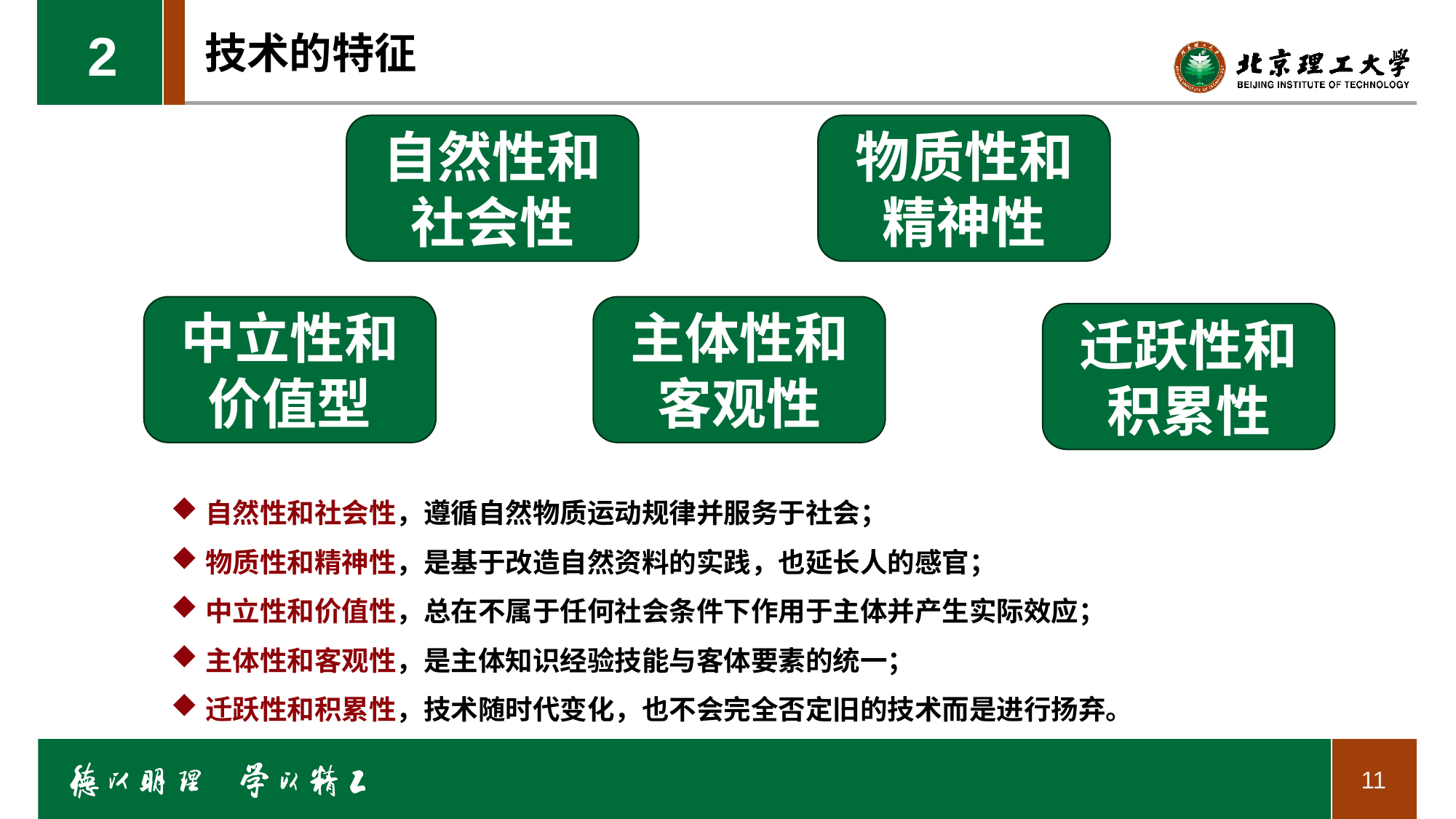

2
# 技术的特征
物质性和精神性
自然性和社会性
主体性和客观性
中立性和价值型
迁跃性和积累性
自然性和社会性，遵循自然物质运动规律并服务于社会；
物质性和精神性，是基于改造自然资料的实践，也延长人的感官；
中立性和价值性，总在不属于任何社会条件下作用于主体并产生实际效应；
主体性和客观性，是主体知识经验技能与客体要素的统一；
迁跃性和积累性，技术随时代变化，也不会完全否定旧的技术而是进行扬弃。